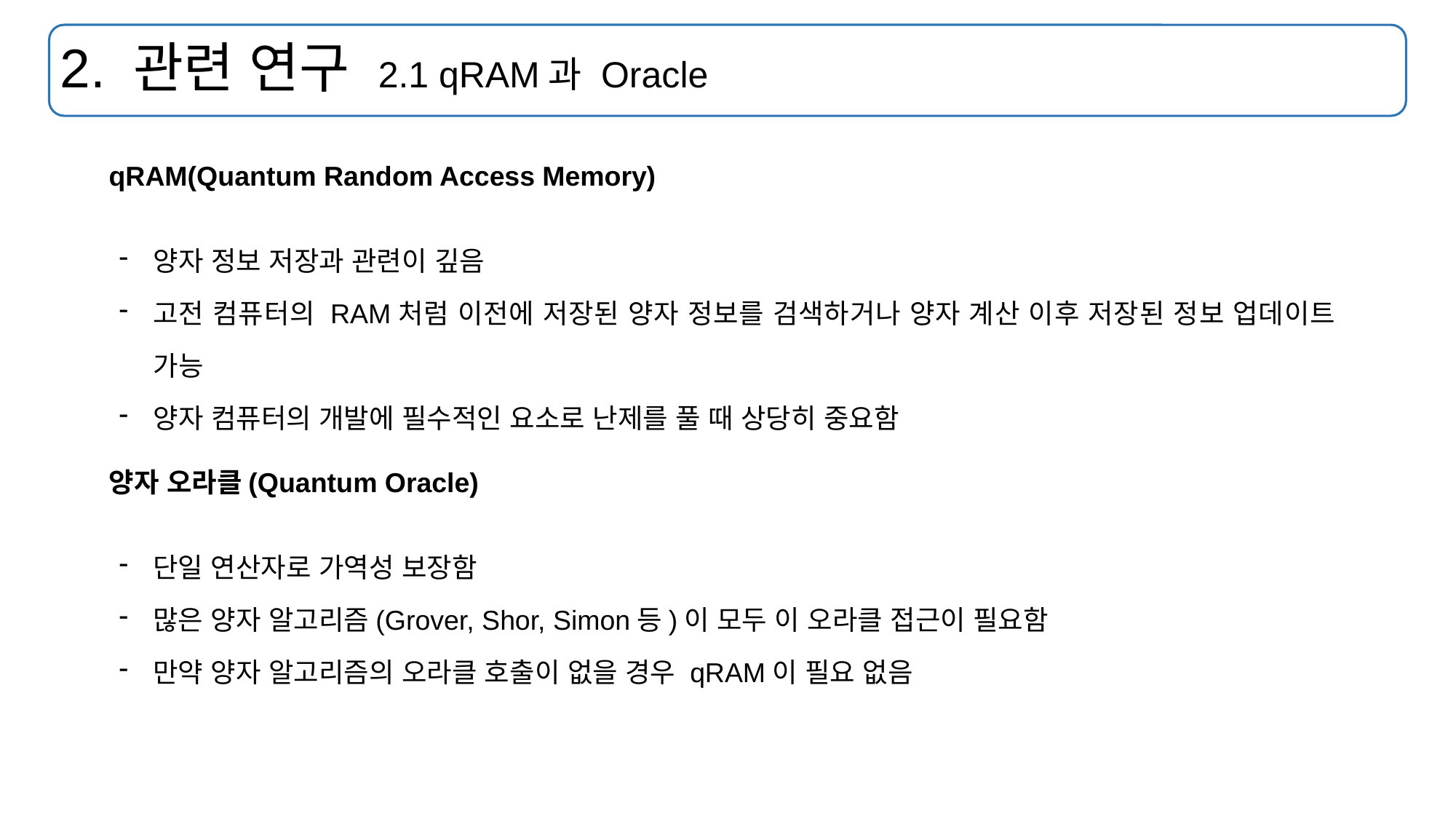

# 2. 관련 연구 2.1 qRAM과 Oracle
qRAM(Quantum Random Access Memory)
양자 정보 저장과 관련이 깊음
고전 컴퓨터의 RAM처럼 이전에 저장된 양자 정보를 검색하거나 양자 계산 이후 저장된 정보 업데이트 가능
양자 컴퓨터의 개발에 필수적인 요소로 난제를 풀 때 상당히 중요함
양자 오라클(Quantum Oracle)
단일 연산자로 가역성 보장함
많은 양자 알고리즘(Grover, Shor, Simon등)이 모두 이 오라클 접근이 필요함
만약 양자 알고리즘의 오라클 호출이 없을 경우 qRAM이 필요 없음